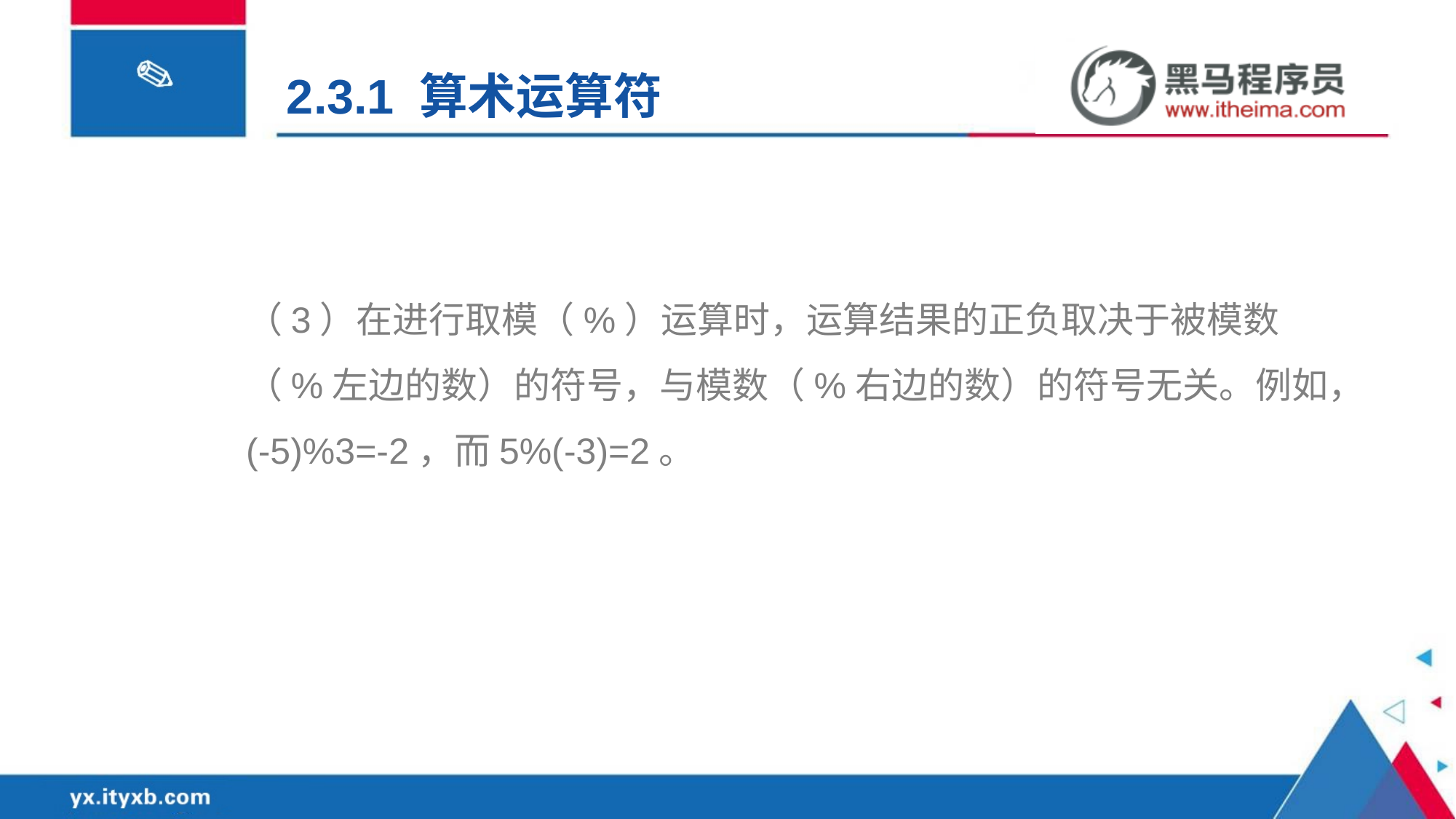

2.3.1 算术运算符

（3）在进行取模（%）运算时，运算结果的正负取决于被模数（%左边的数）的符号，与模数（%右边的数）的符号无关。例如，(-5)%3=-2，而5%(-3)=2。